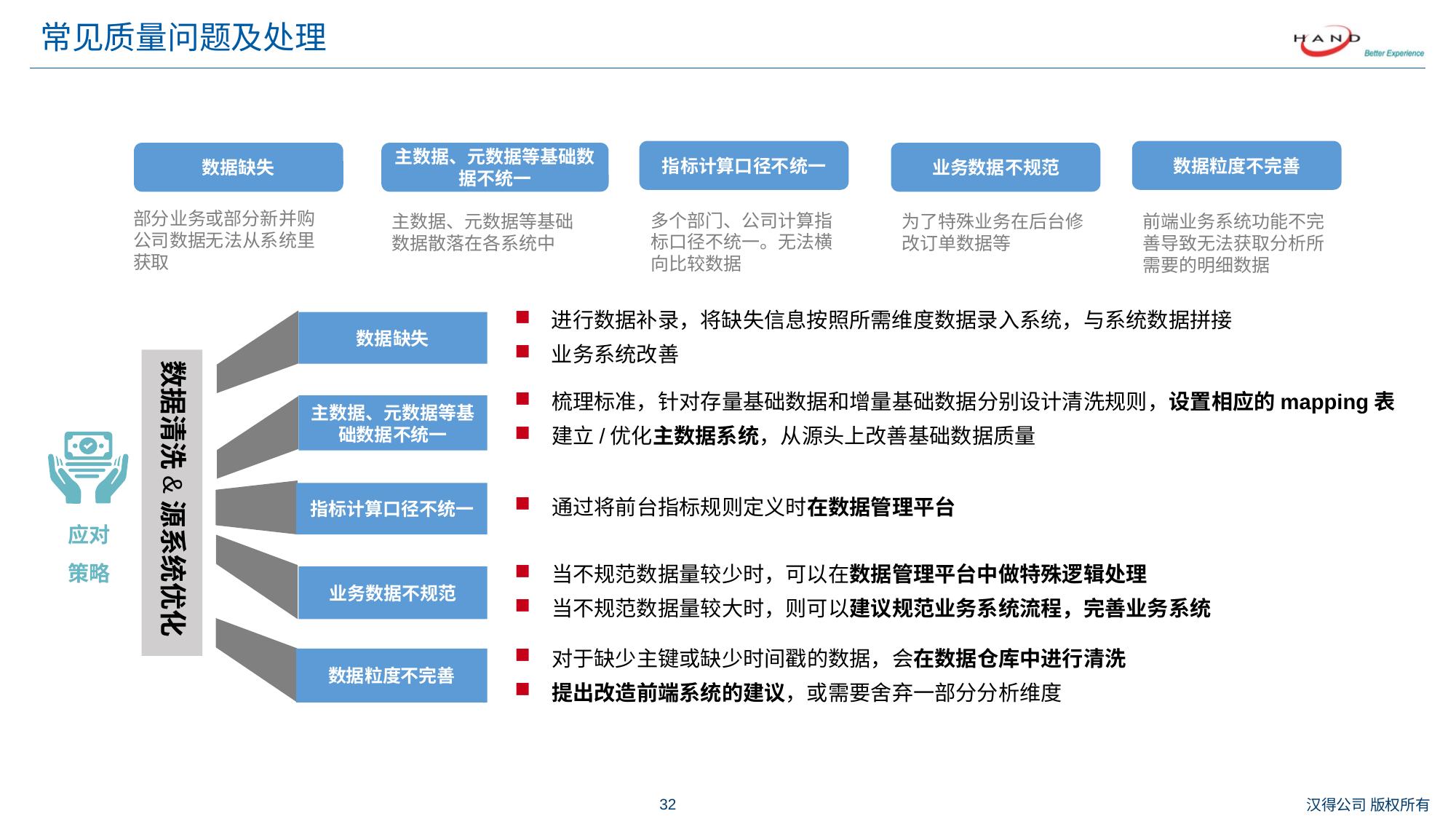

# 常见质量问题及处理
数据粒度不完善
指标计算口径不统一
业务数据不规范
数据缺失
主数据、元数据等基础数据不统一
部分业务或部分新并购公司数据无法从系统里获取
多个部门、公司计算指标口径不统一。无法横向比较数据
主数据、元数据等基础数据散落在各系统中
为了特殊业务在后台修改订单数据等
前端业务系统功能不完善导致无法获取分析所需要的明细数据
进行数据补录，将缺失信息按照所需维度数据录入系统，与系统数据拼接
业务系统改善

数据缺失
数据清洗&源系统优化
梳理标准，针对存量基础数据和增量基础数据分别设计清洗规则，设置相应的mapping表
建立/优化主数据系统，从源头上改善基础数据质量
主数据、元数据等基础数据不统一

应对
策略

指标计算口径不统一
通过将前台指标规则定义时在数据管理平台

当不规范数据量较少时，可以在数据管理平台中做特殊逻辑处理
当不规范数据量较大时，则可以建议规范业务系统流程，完善业务系统
业务数据不规范

对于缺少主键或缺少时间戳的数据，会在数据仓库中进行清洗
提出改造前端系统的建议，或需要舍弃一部分分析维度
数据粒度不完善